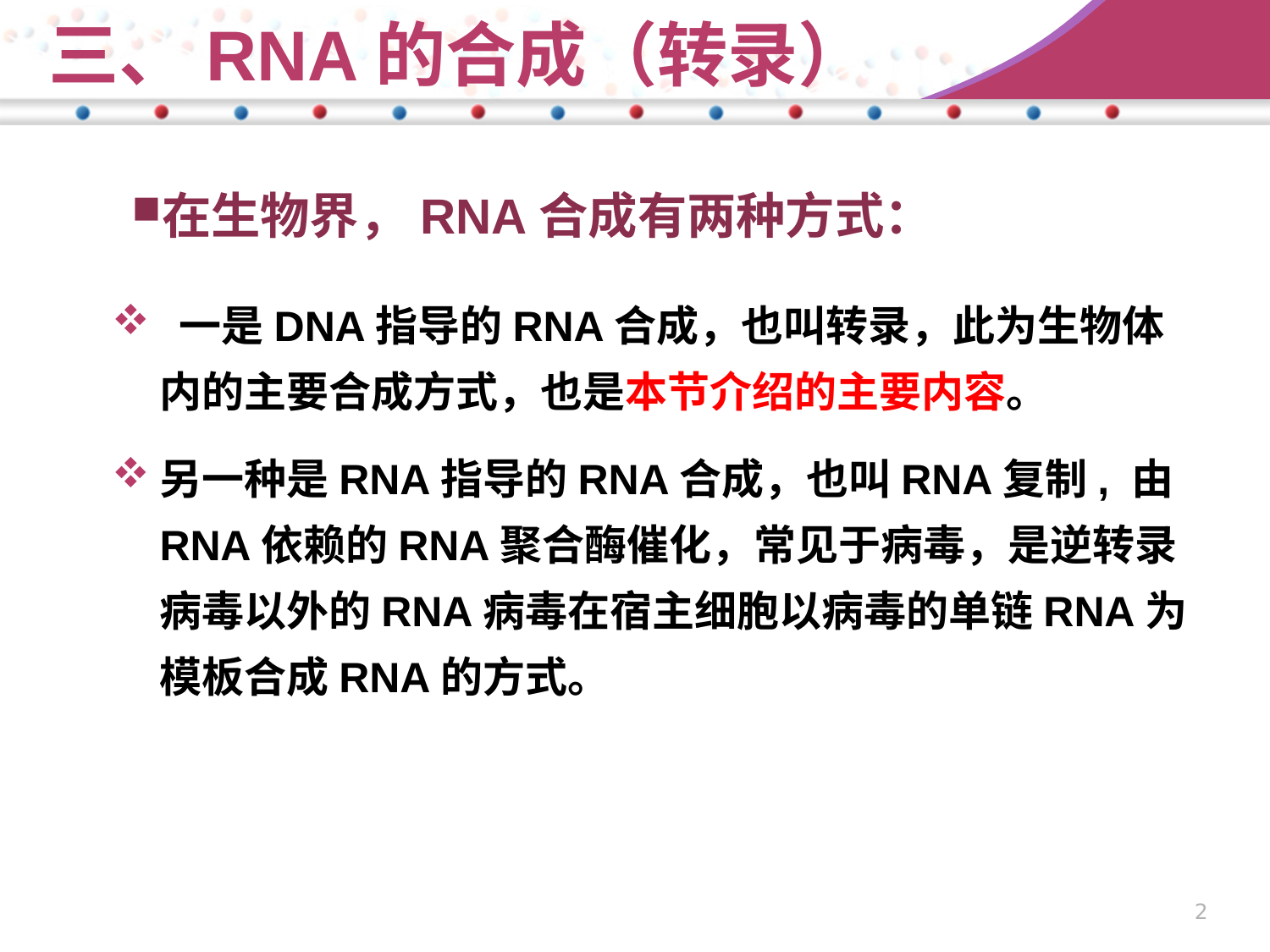

三、RNA的合成（转录）
# 在生物界，RNA合成有两种方式：
 一是DNA指导的RNA合成，也叫转录，此为生物体内的主要合成方式，也是本节介绍的主要内容。
另一种是RNA指导的RNA合成，也叫RNA复制, 由RNA依赖的RNA聚合酶催化，常见于病毒，是逆转录病毒以外的RNA病毒在宿主细胞以病毒的单链RNA为模板合成RNA的方式。
2